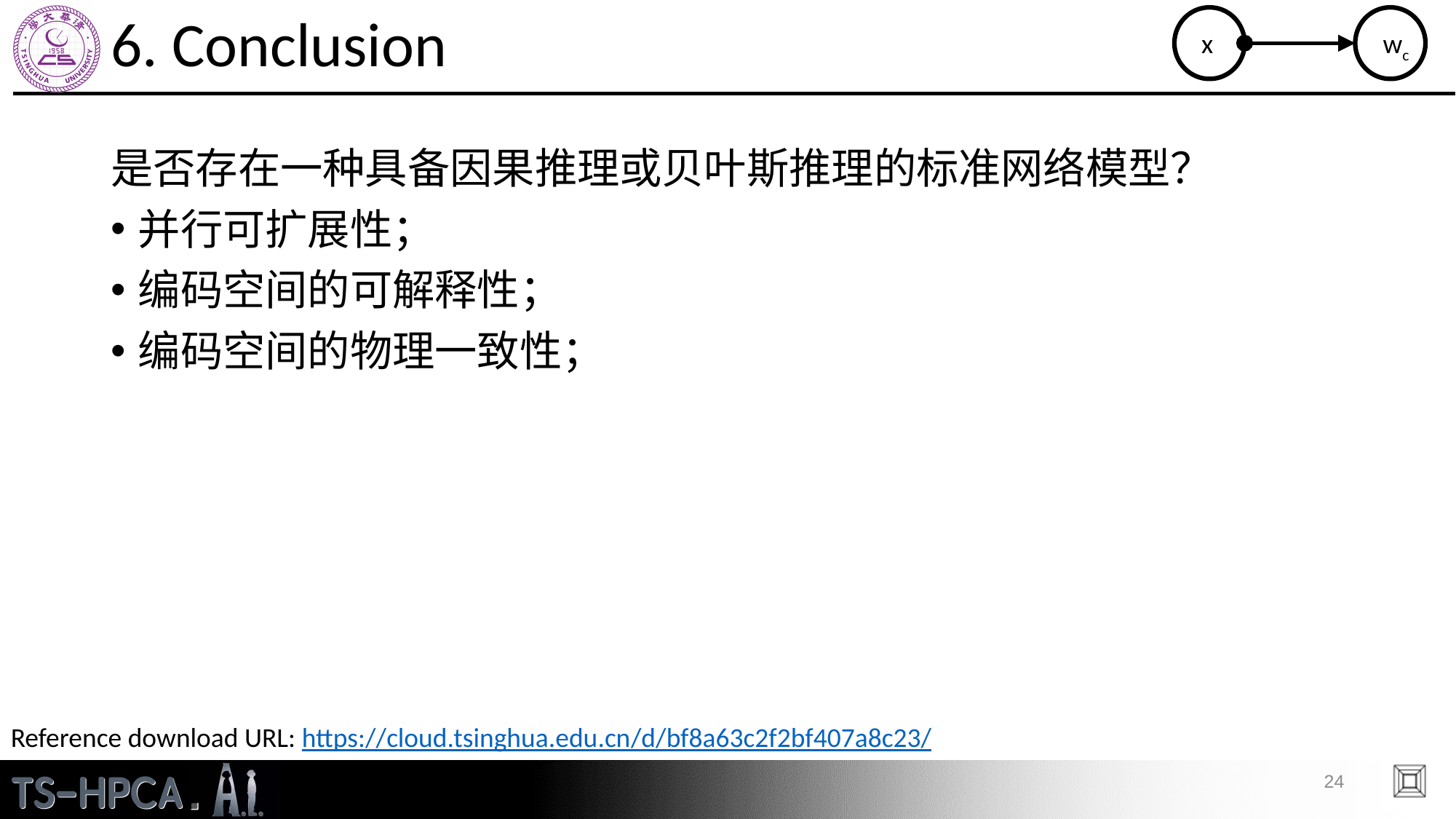

# 6. Conclusion

x
wc
是否存在一种具备因果推理或贝叶斯推理的标准网络模型？
并行可扩展性；
编码空间的可解释性；
编码空间的物理一致性；
Reference download URL: https://cloud.tsinghua.edu.cn/d/bf8a63c2f2bf407a8c23/
24